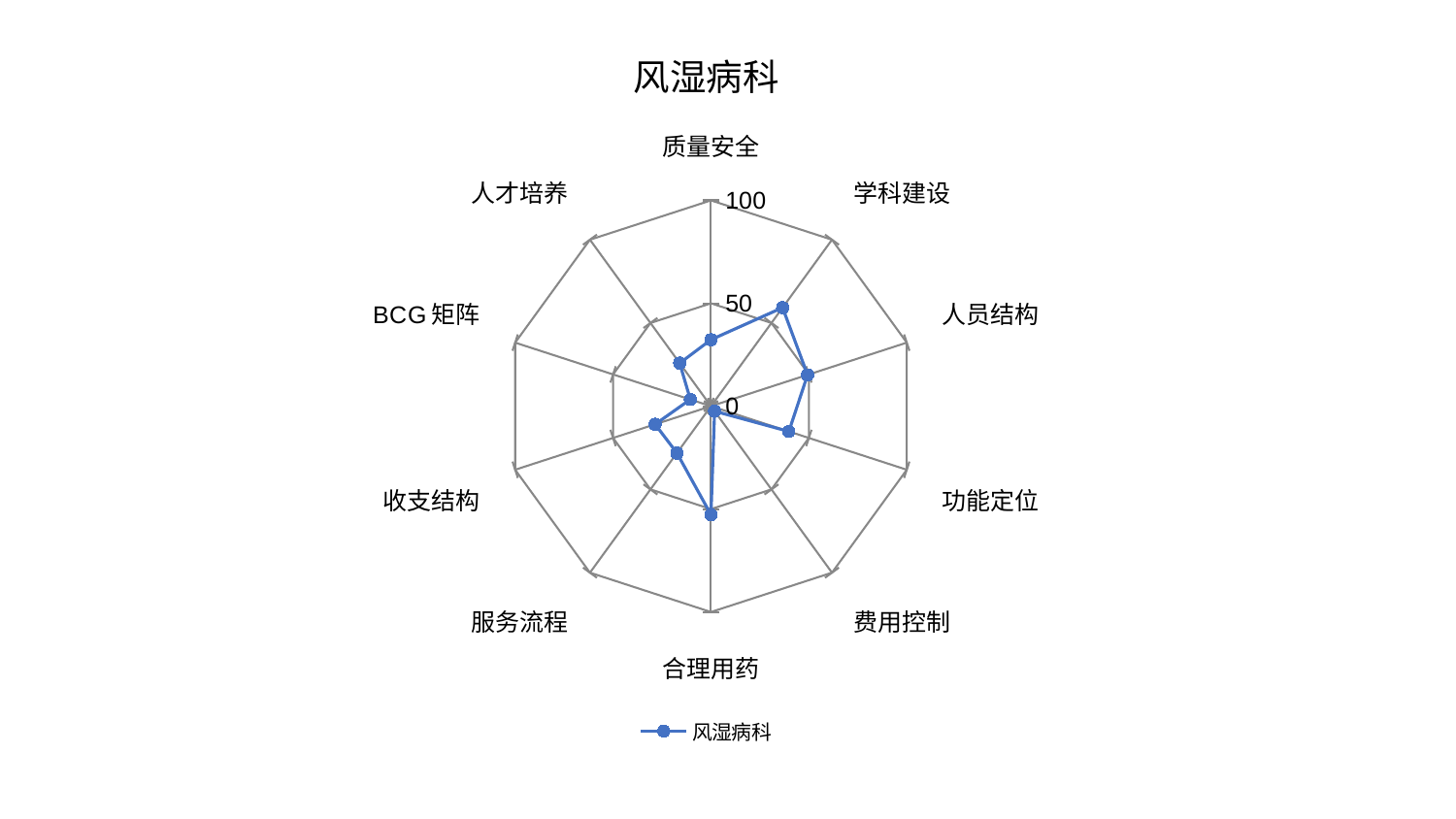

### Chart: 风湿病科

| Category | 风湿病科 |
|---|---|
| 质量安全 | 32.30940075233775 |
| 学科建设 | 59.2031793751994 |
| 人员结构 | 49.34335803487354 |
| 功能定位 | 39.7847782651847 |
| 费用控制 | 3.0106522700581424 |
| 合理用药 | 52.742657615701646 |
| 服务流程 | 28.169382405408996 |
| 收支结构 | 28.51492251997096 |
| BCG矩阵 | 10.554886489130029 |
| 人才培养 | 25.875525900496154 |
131